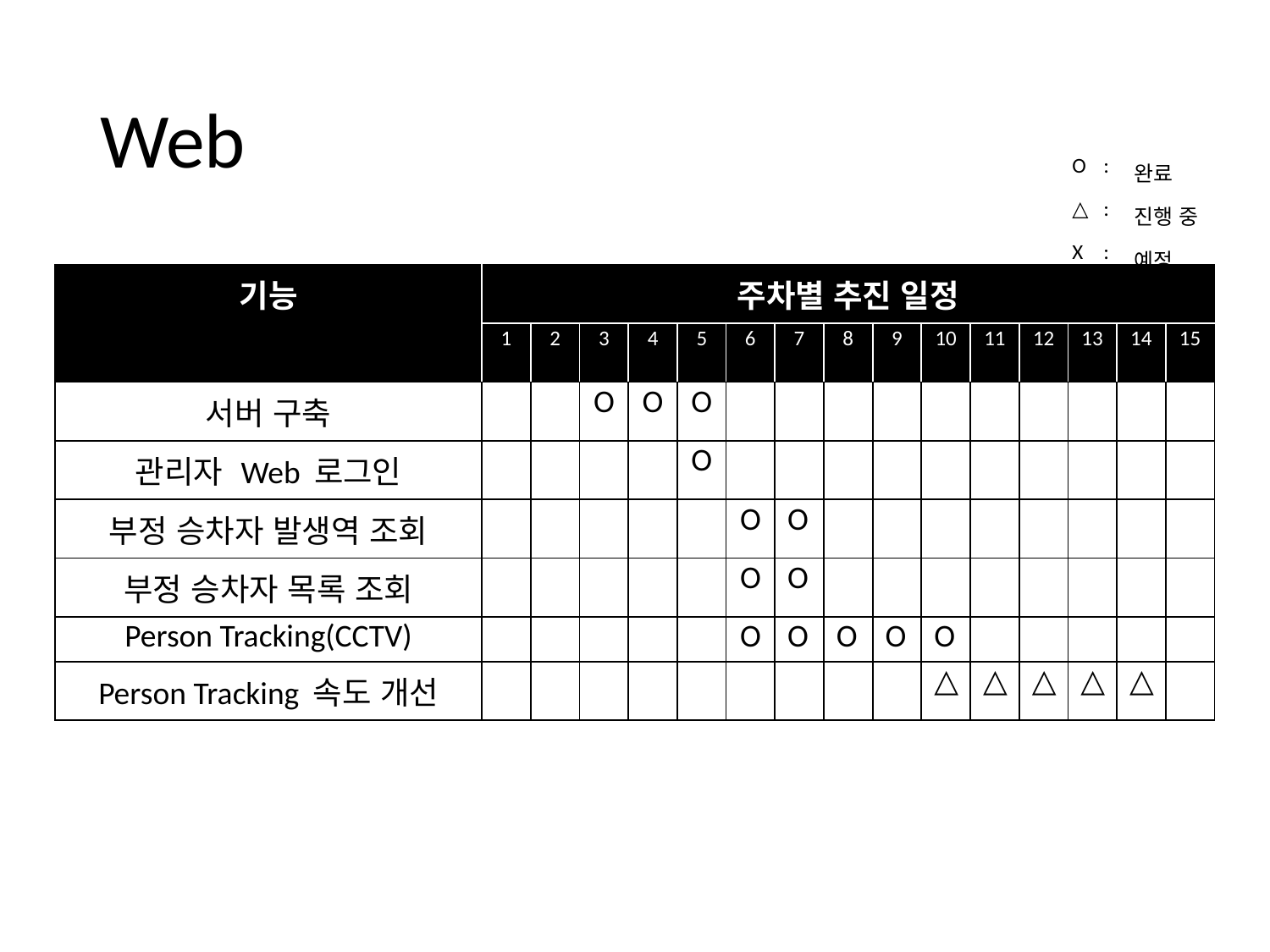

# Web
| O | : | 완료 |
| --- | --- | --- |
| △ | : | 진행 중 |
| X | : | 예정 |
| 기능 | 주차별 추진 일정 |  |  |  |  |  |  |  |  |  |  |  |  |  |  |
| --- | --- | --- | --- | --- | --- | --- | --- | --- | --- | --- | --- | --- | --- | --- | --- |
|  | 1 | 2 | 3 | 4 | 5 | 6 | 7 | 8 | 9 | 10 | 11 | 12 | 13 | 14 | 15 |
| 서버 구축 |  |  | O | O | O |  |  |  |  |  |  |  |  |  |  |
| 관리자 Web 로그인 |  |  |  |  | O |  |  |  |  |  |  |  |  |  |  |
| 부정 승차자 발생역 조회 |  |  |  |  |  | O | O |  |  |  |  |  |  |  |  |
| 부정 승차자 목록 조회 |  |  |  |  |  | O | O |  |  |  |  |  |  |  |  |
| Person Tracking(CCTV) |  |  |  |  |  | O | O | O | O | O |  |  |  |  |  |
| Person Tracking 속도 개선 |  |  |  |  |  |  |  |  |  | △ | △ | △ | △ | △ |  |